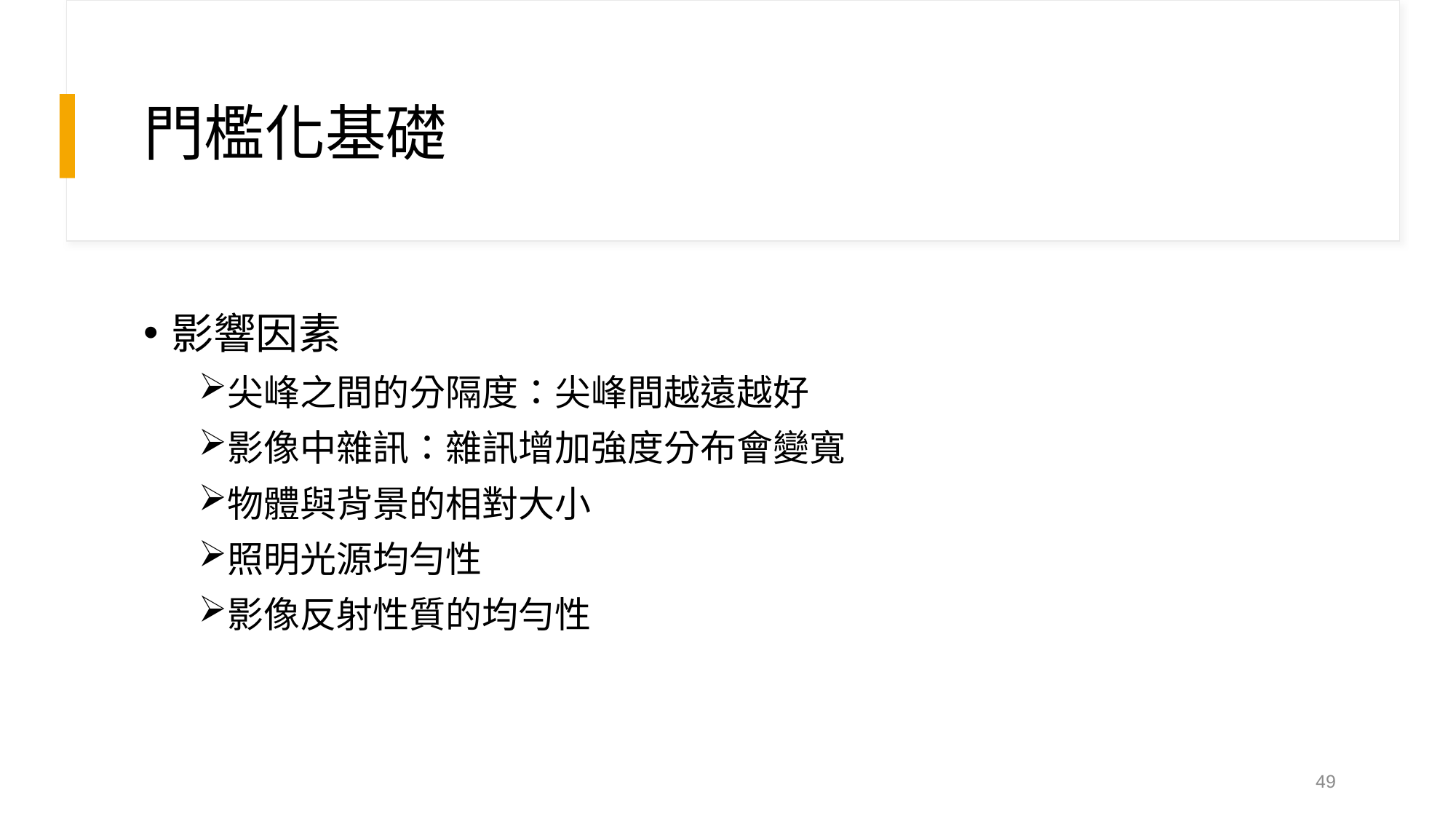

# 門檻化基礎
影響因素
尖峰之間的分隔度：尖峰間越遠越好
影像中雜訊：雜訊增加強度分布會變寬
物體與背景的相對大小
照明光源均勻性
影像反射性質的均勻性
49